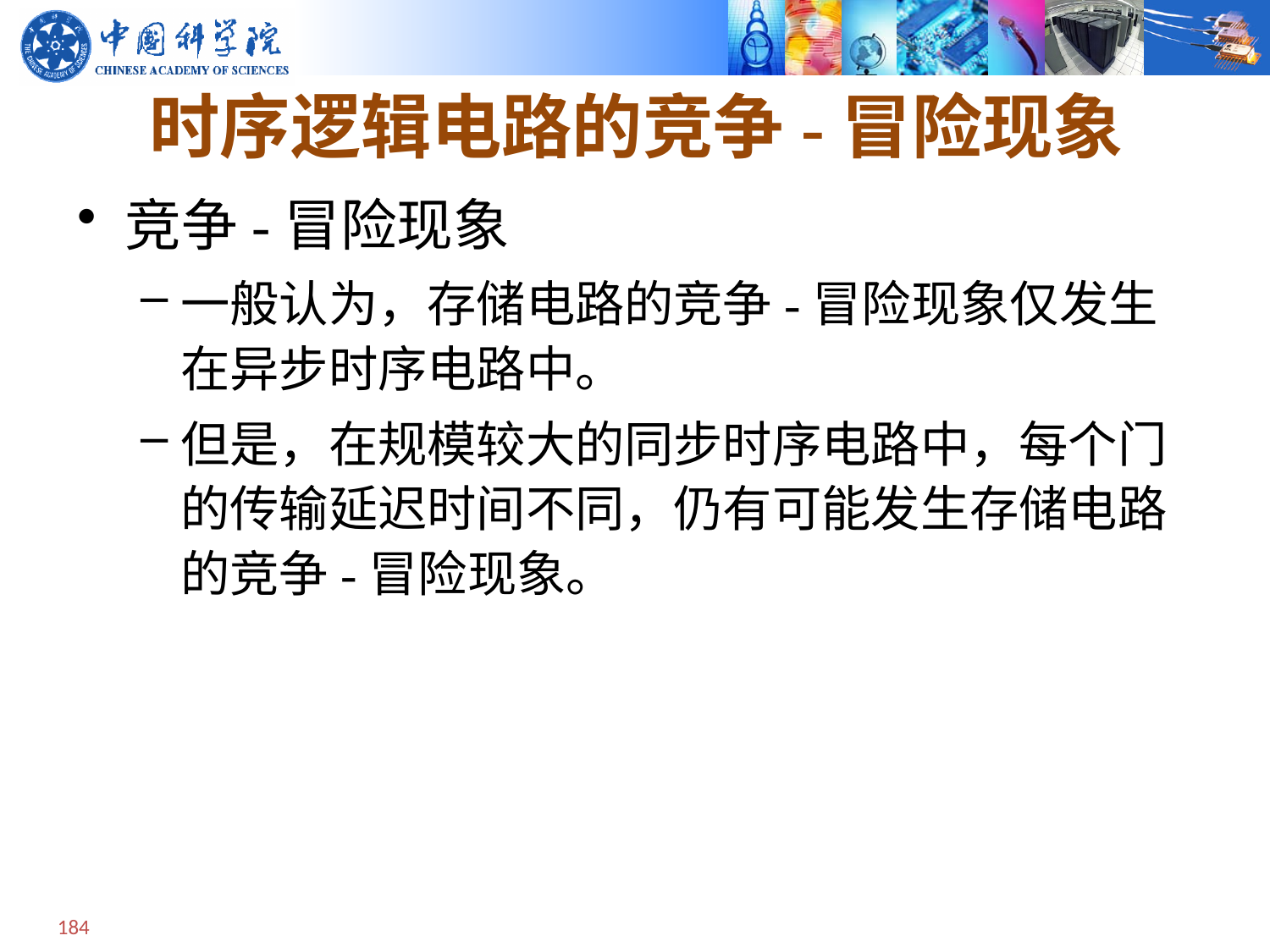

# 时序逻辑电路的竞争-冒险现象
竞争-冒险现象
一般认为，存储电路的竞争-冒险现象仅发生在异步时序电路中。
但是，在规模较大的同步时序电路中，每个门的传输延迟时间不同，仍有可能发生存储电路的竞争-冒险现象。